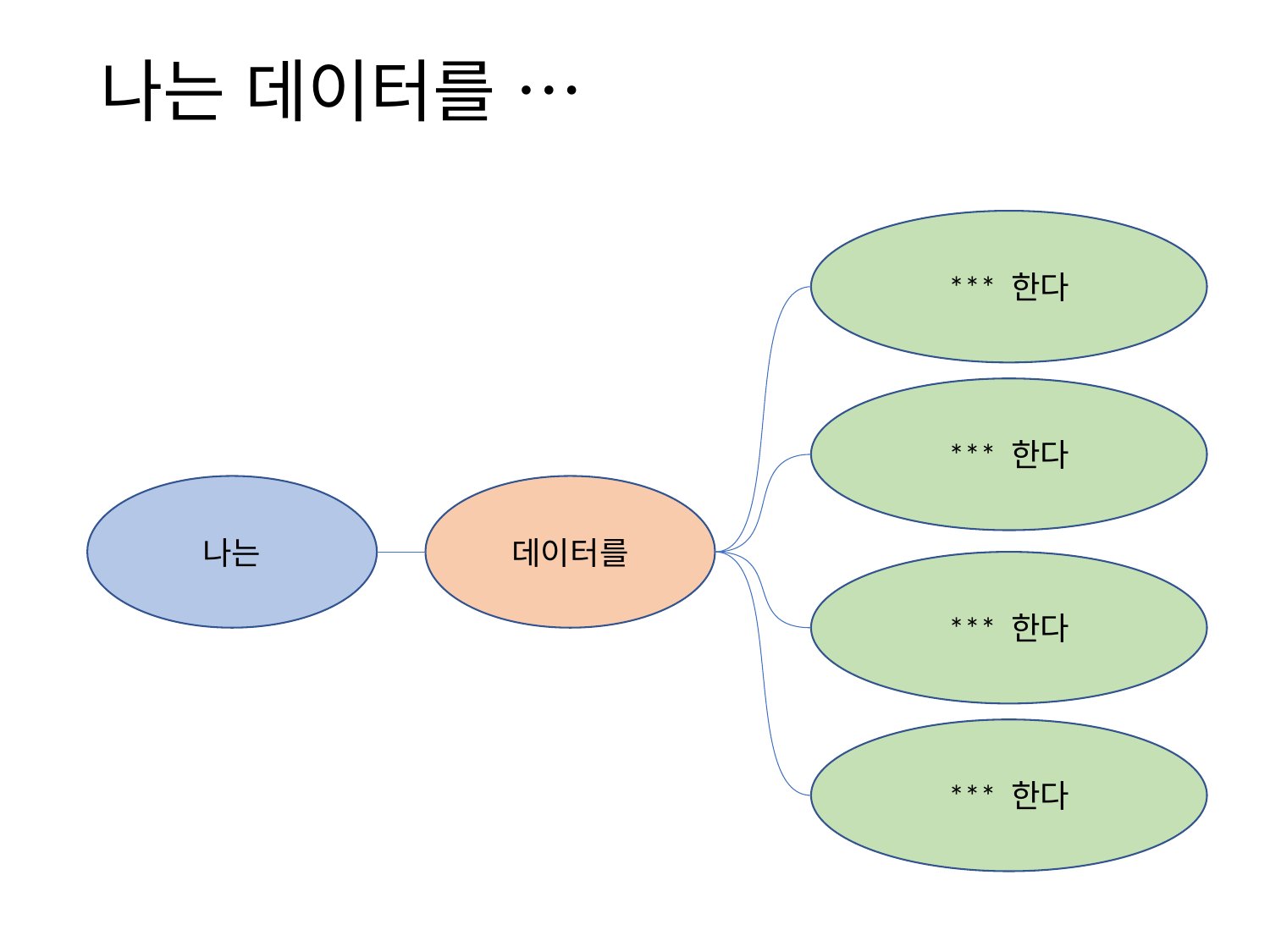

# 나는 데이터를 …
*** 한다
*** 한다
나는
데이터를
*** 한다
*** 한다